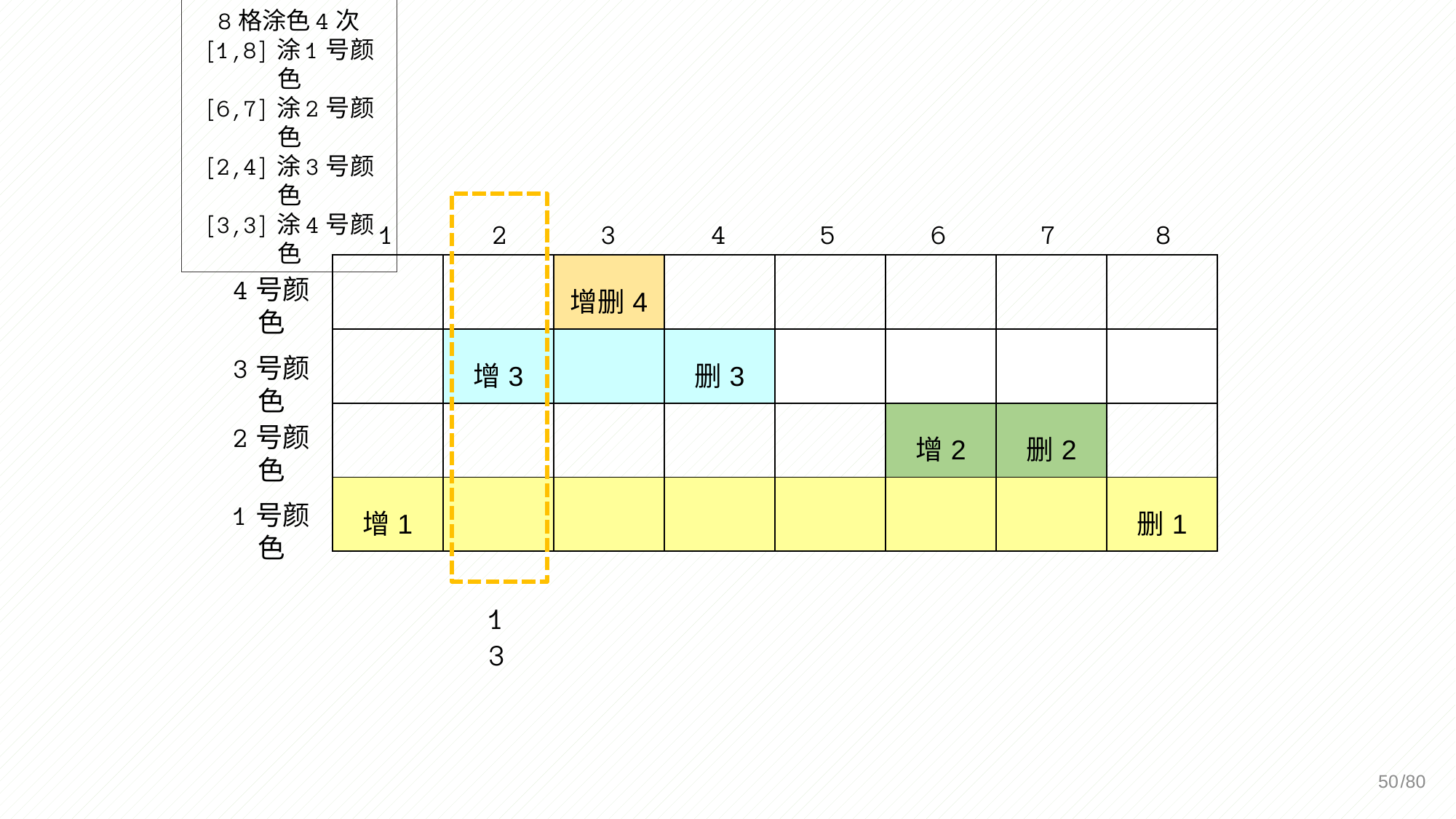

8格涂色4次
[1,8]涂1号颜色
[6,7]涂2号颜色
[2,4]涂3号颜色
[3,3]涂4号颜色

1
2
3
4
5
6
7
8
|  |  | 增删4 |  |  |  |  |  |
| --- | --- | --- | --- | --- | --- | --- | --- |
|  | 增3 |  | 删3 |  |  |  |  |
|  |  |  |  |  | 增2 | 删2 |  |
| 增1 |  |  |  |  |  |  | 删1 |
4号颜色
3号颜色
2号颜色
1号颜色
1
3
50